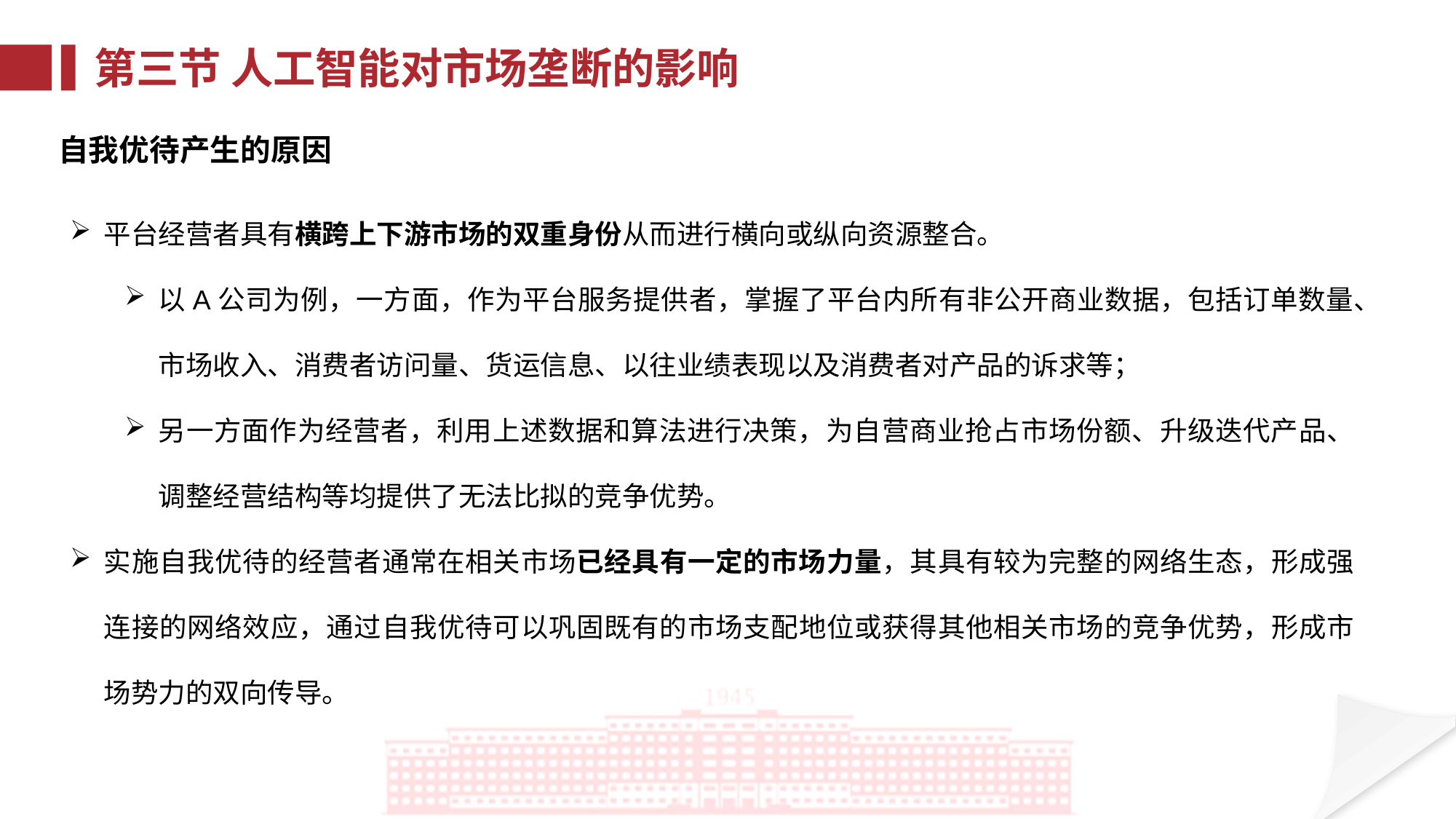

第三节 人工智能对市场垄断的影响

自我优待产生的原因
平台经营者具有横跨上下游市场的双重身份从而进行横向或纵向资源整合。
以A公司为例，一方面，作为平台服务提供者，掌握了平台内所有非公开商业数据，包括订单数量、市场收入、消费者访问量、货运信息、以往业绩表现以及消费者对产品的诉求等；
另一方面作为经营者，利用上述数据和算法进行决策，为自营商业抢占市场份额、升级迭代产品、调整经营结构等均提供了无法比拟的竞争优势。
实施自我优待的经营者通常在相关市场已经具有一定的市场力量，其具有较为完整的网络生态，形成强连接的网络效应，通过自我优待可以巩固既有的市场支配地位或获得其他相关市场的竞争优势，形成市场势力的双向传导。